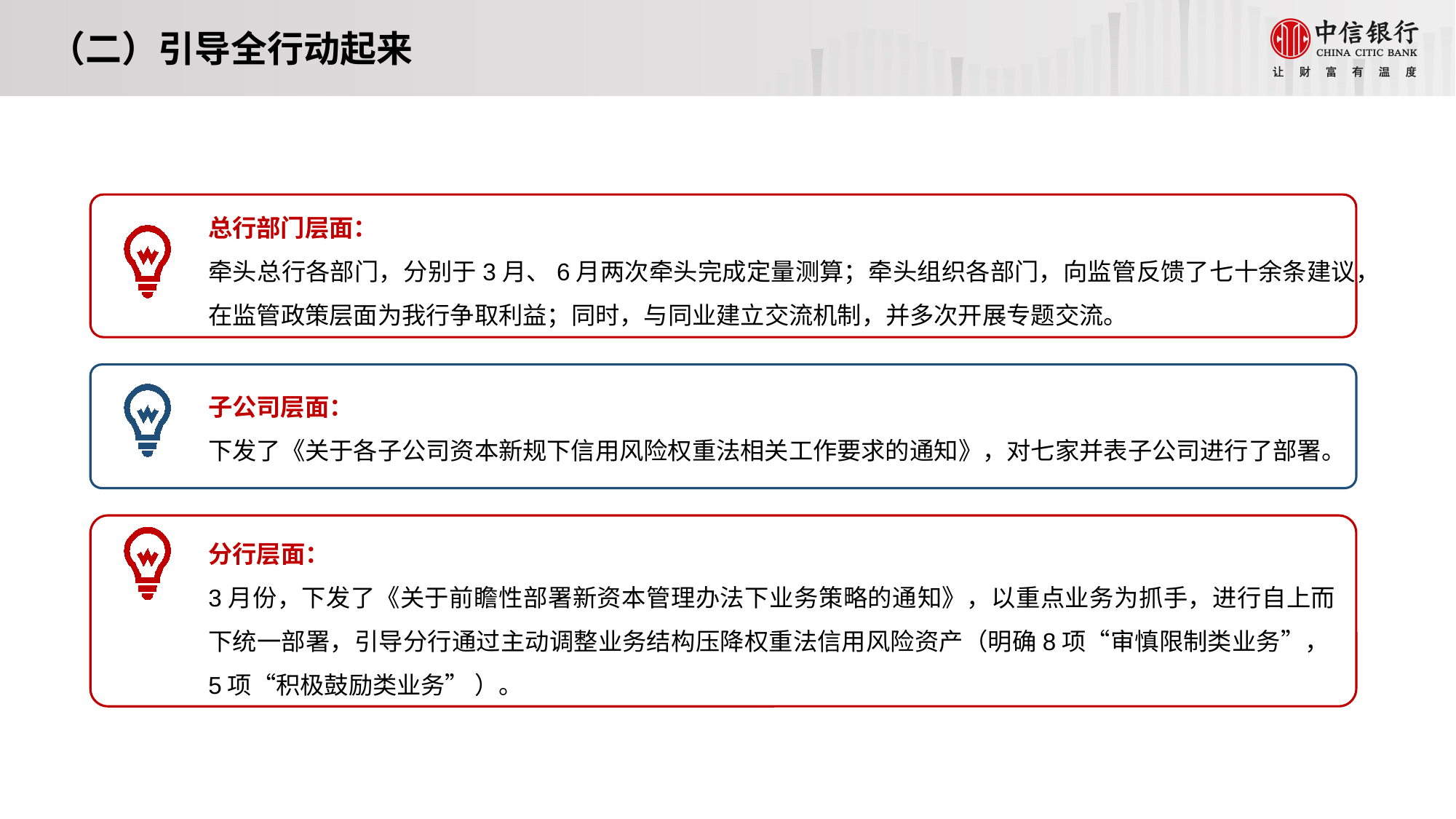

（二）引导全行动起来
总行部门层面：
牵头总行各部门，分别于3月、6月两次牵头完成定量测算；牵头组织各部门，向监管反馈了七十余条建议，在监管政策层面为我行争取利益；同时，与同业建立交流机制，并多次开展专题交流。

子公司层面：
下发了《关于各子公司资本新规下信用风险权重法相关工作要求的通知》，对七家并表子公司进行了部署。

分行层面：
3月份，下发了《关于前瞻性部署新资本管理办法下业务策略的通知》，以重点业务为抓手，进行自上而下统一部署，引导分行通过主动调整业务结构压降权重法信用风险资产（明确8项“审慎限制类业务”，5项“积极鼓励类业务” ）。

7